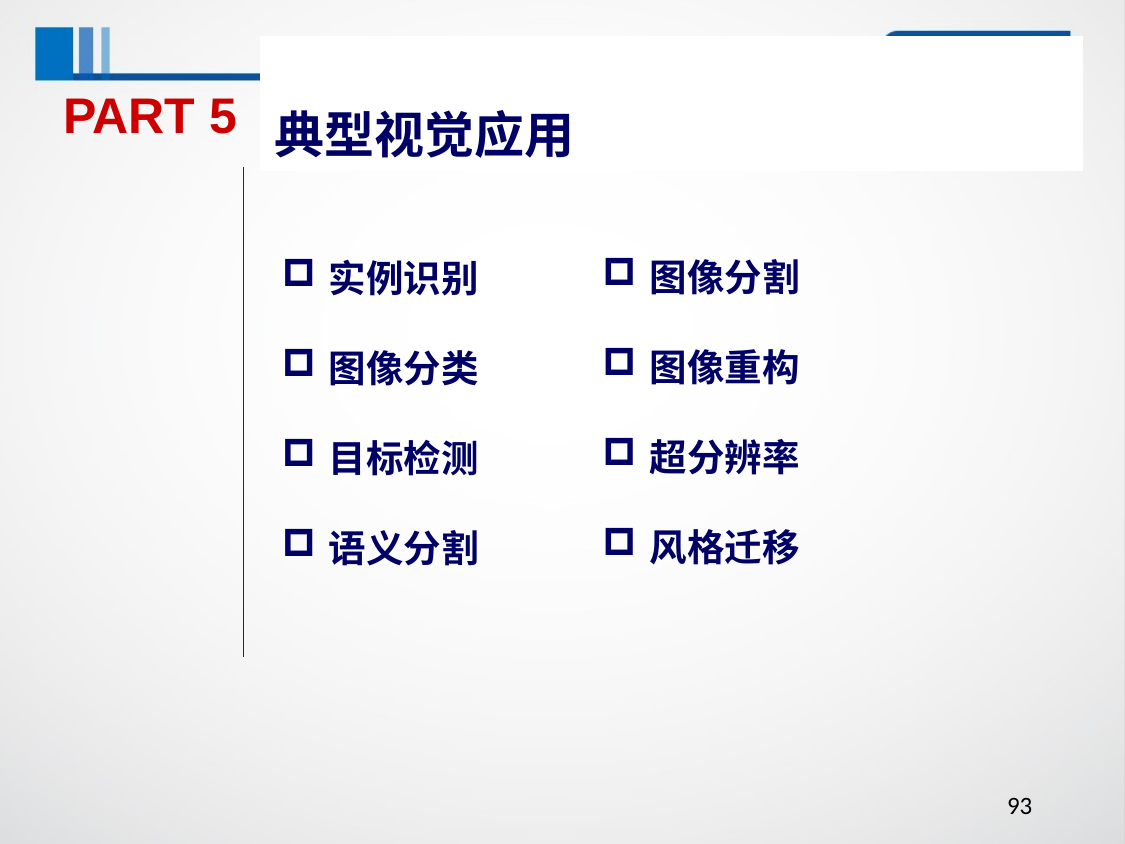

典型视觉应用
PART 5
图像分割
图像重构
超分辨率
风格迁移
实例识别
图像分类
目标检测
语义分割
93